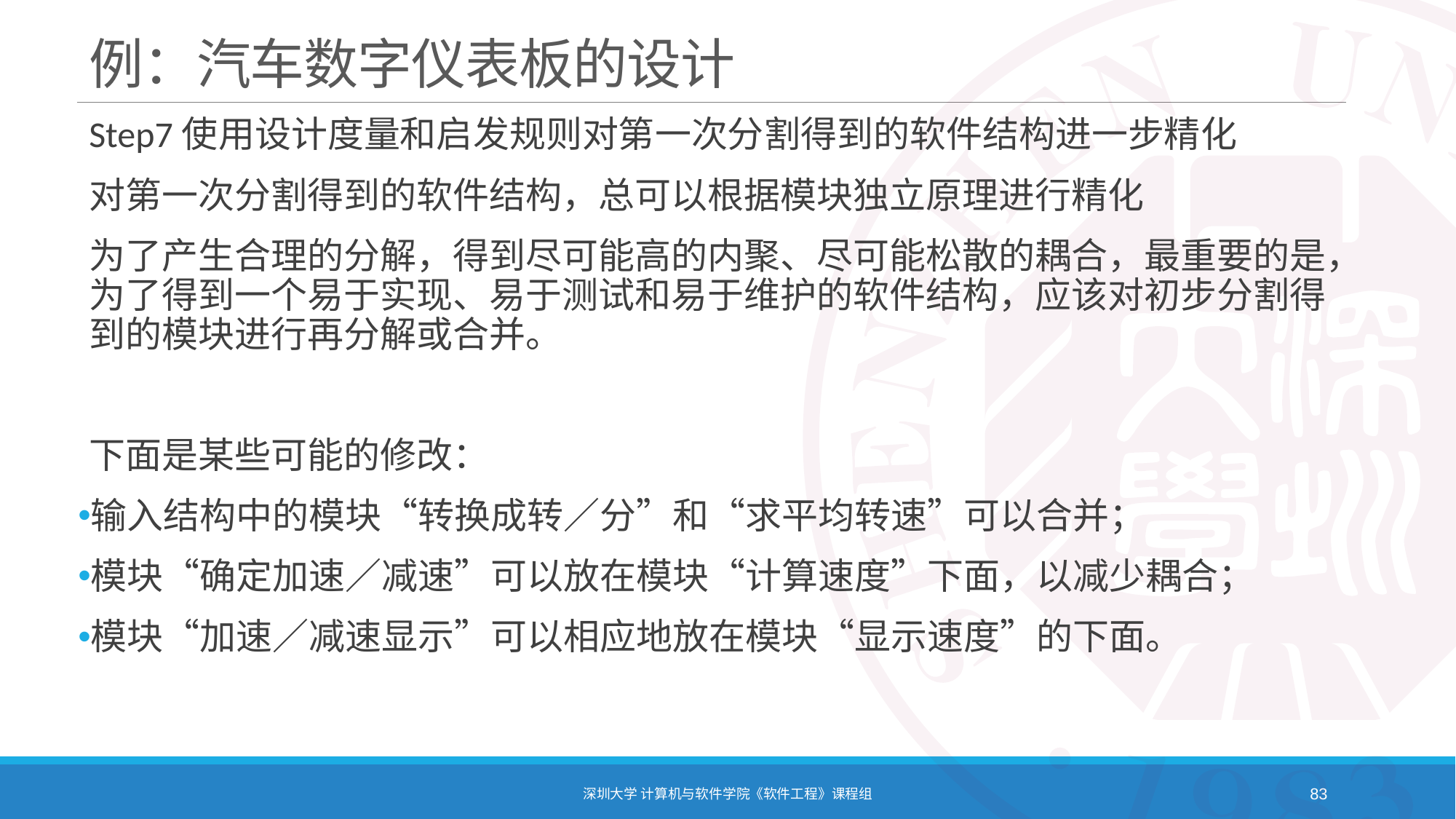

# 例：汽车数字仪表板的设计
Step7使用设计度量和启发规则对第一次分割得到的软件结构进一步精化
对第一次分割得到的软件结构，总可以根据模块独立原理进行精化
为了产生合理的分解，得到尽可能高的内聚、尽可能松散的耦合，最重要的是，为了得到一个易于实现、易于测试和易于维护的软件结构，应该对初步分割得到的模块进行再分解或合并。

下面是某些可能的修改：
输入结构中的模块“转换成转／分”和“求平均转速”可以合并；
模块“确定加速／减速”可以放在模块“计算速度”下面，以减少耦合；
模块“加速／减速显示”可以相应地放在模块“显示速度”的下面。

深圳大学 计算机与软件学院《软件工程》课程组
83